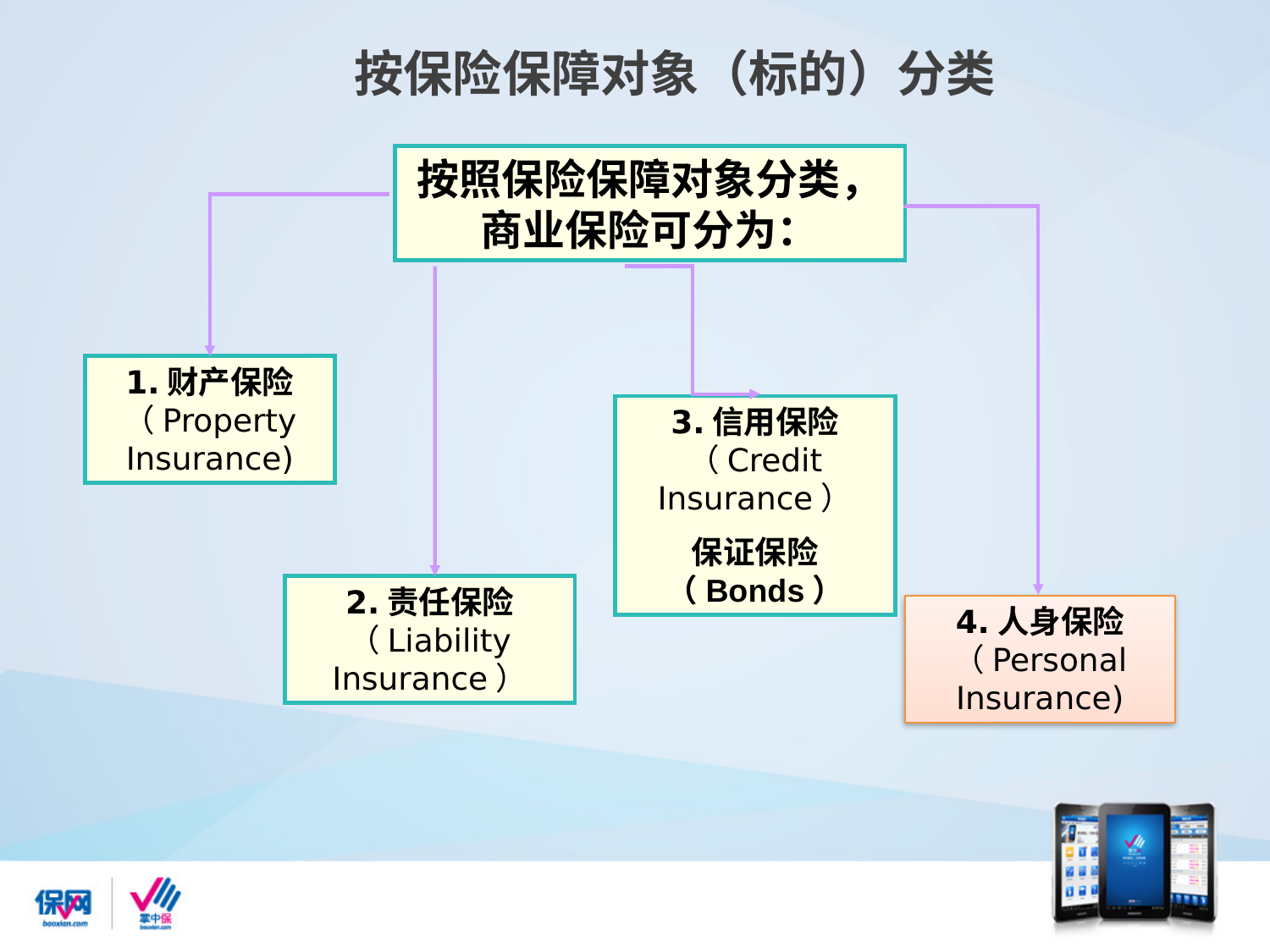

按保险保障对象（标的）分类
按照保险保障对象分类，商业保险可分为：

1.财产保险（Property Insurance)
3.信用保险（Credit Insurance）
保证保险（Bonds）
2.责任保险（Liability Insurance）
4.人身保险（Personal Insurance)